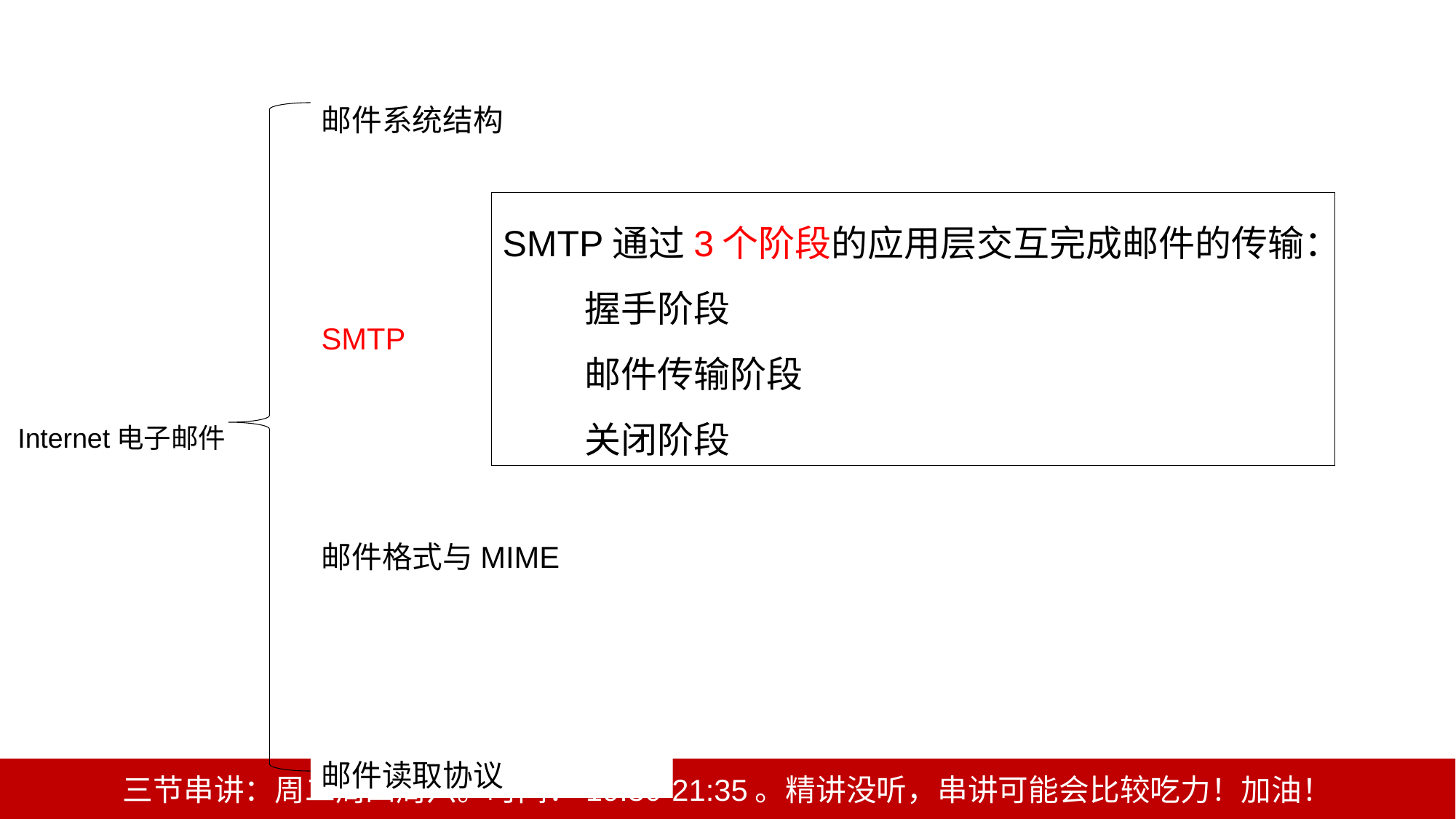

邮件系统结构

SMTP

邮件格式与MIME

邮件读取协议

SMTP通过3个阶段的应用层交互完成邮件的传输：
         握手阶段
         邮件传输阶段
         关闭阶段
Internet电子邮件